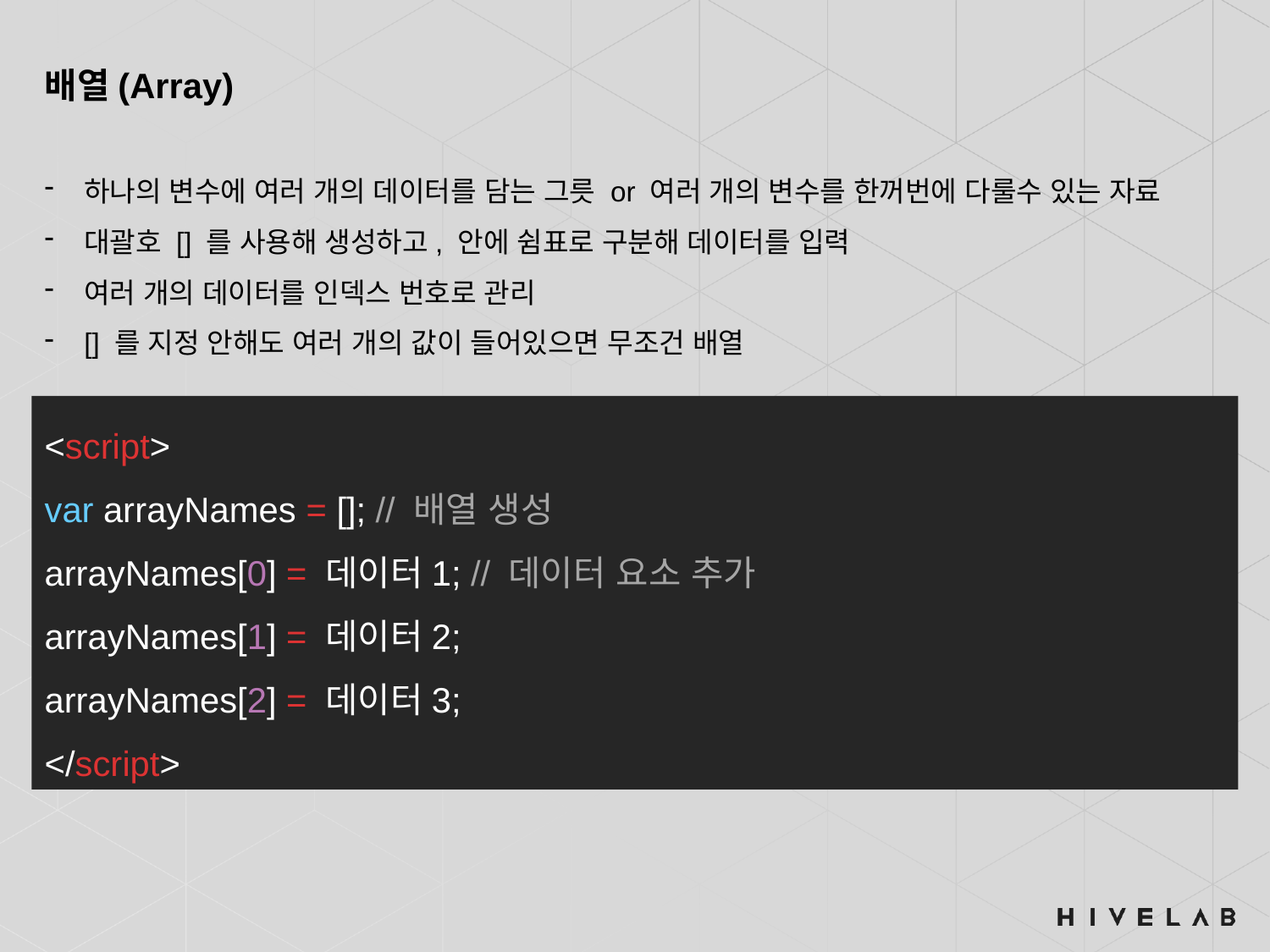

배열(Array)

하나의 변수에 여러 개의 데이터를 담는 그릇 or 여러 개의 변수를 한꺼번에 다룰수 있는 자료
대괄호 [] 를 사용해 생성하고, 안에 쉼표로 구분해 데이터를 입력
여러 개의 데이터를 인덱스 번호로 관리
[] 를 지정 안해도 여러 개의 값이 들어있으면 무조건 배열
<script>
var arrayNames = []; // 배열 생성
arrayNames[0] = 데이터1; // 데이터 요소 추가
arrayNames[1] = 데이터2;
arrayNames[2] = 데이터3;
</script>